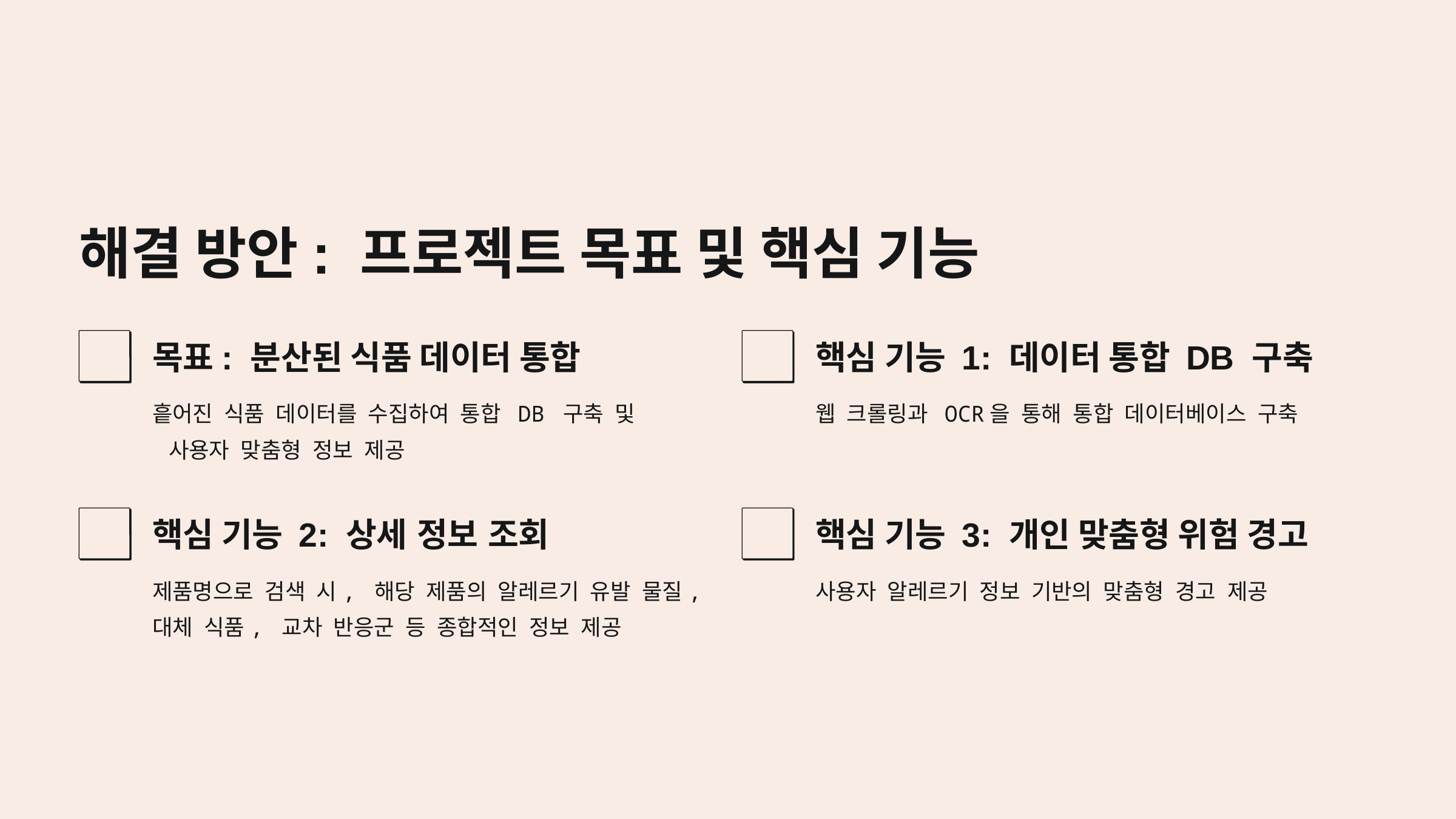

해결 방안: 프로젝트 목표 및 핵심 기능

목표: 분산된 식품 데이터 통합
핵심 기능 1: 데이터 통합 DB 구축
흩어진 식품 데이터를 수집하여 통합 DB 구축 및
 사용자 맞춤형 정보 제공
웹 크롤링과 OCR을 통해 통합 데이터베이스 구축

핵심 기능 2: 상세 정보 조회
핵심 기능 3: 개인 맞춤형 위험 경고
제품명으로 검색 시, 해당 제품의 알레르기 유발 물질,
대체 식품, 교차 반응군 등 종합적인 정보 제공
사용자 알레르기 정보 기반의 맞춤형 경고 제공